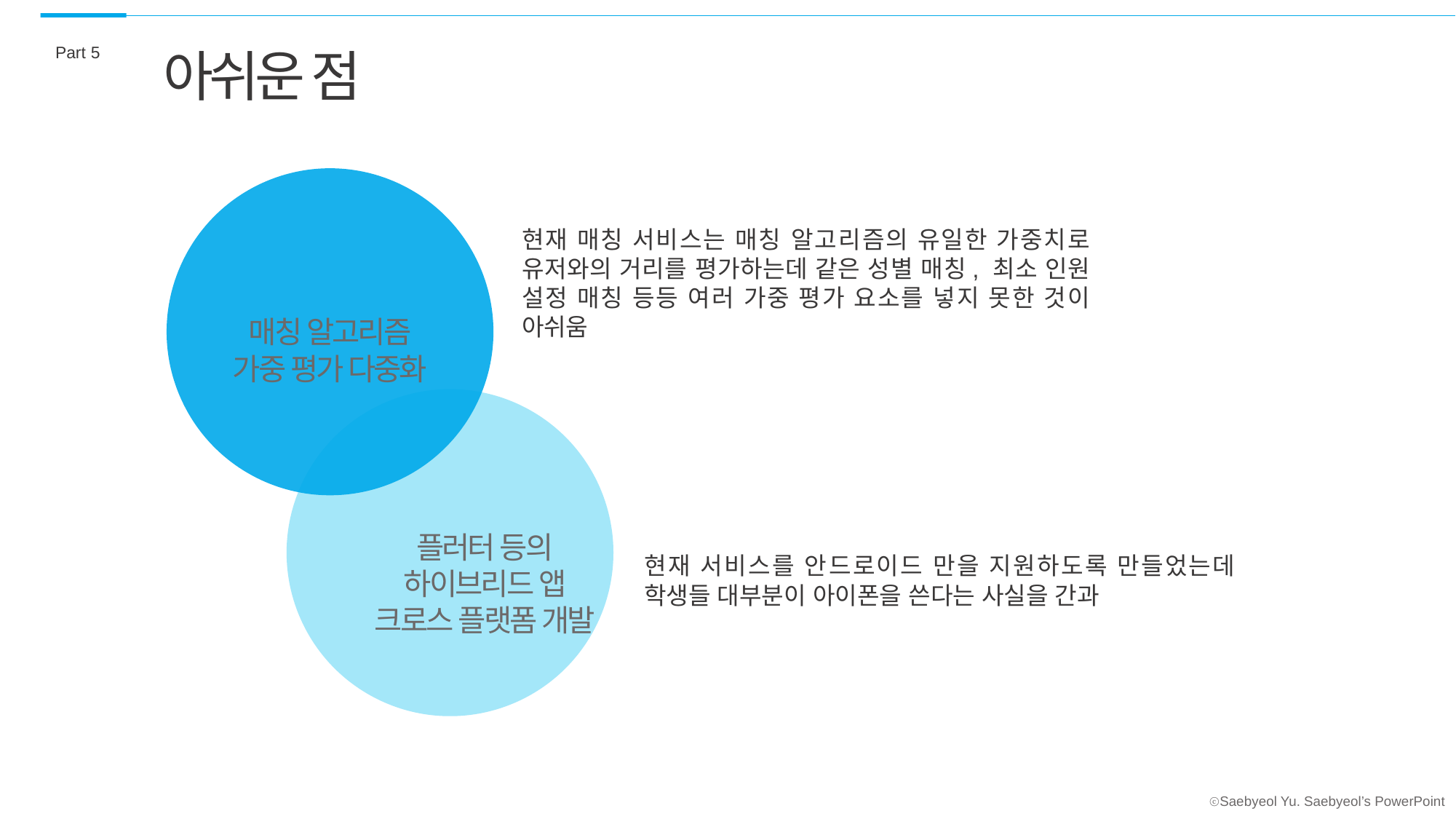

Part 5
아쉬운 점

현재 매칭 서비스는 매칭 알고리즘의 유일한 가중치로 유저와의 거리를 평가하는데 같은 성별 매칭, 최소 인원 설정 매칭 등등 여러 가중 평가 요소를 넣지 못한 것이 아쉬움
매칭 알고리즘
가중 평가 다중화
플러터 등의
하이브리드 앱
크로스 플랫폼 개발
현재 서비스를 안드로이드 만을 지원하도록 만들었는데 학생들 대부분이 아이폰을 쓴다는 사실을 간과